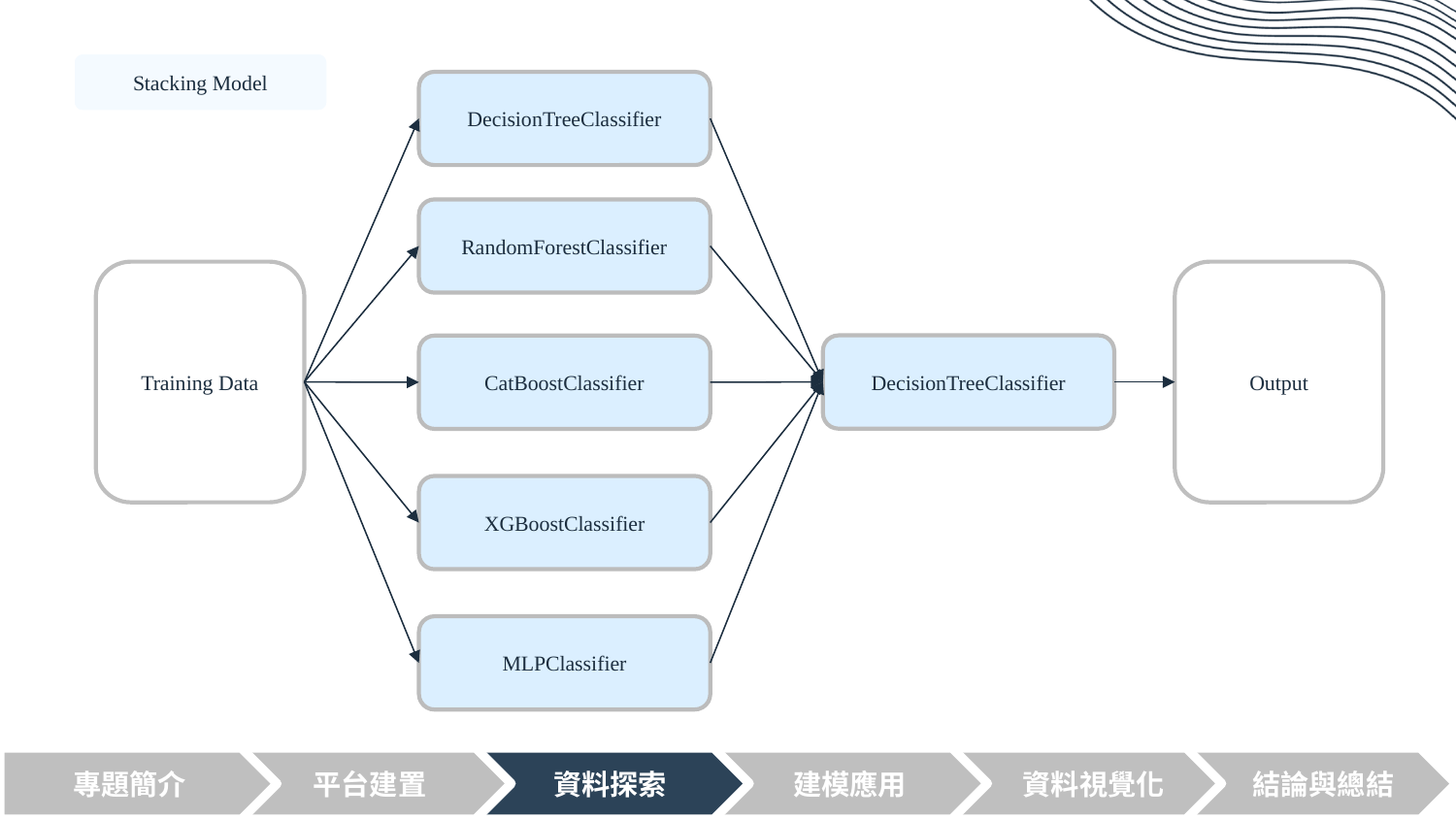

Stacking Model
DecisionTreeClassifier
RandomForestClassifier
Training Data
Output
DecisionTreeClassifier
CatBoostClassifier
XGBoostClassifier
MLPClassifier

專題簡介
平台建置
資料探索
建模應用
資料視覺化
結論與總結